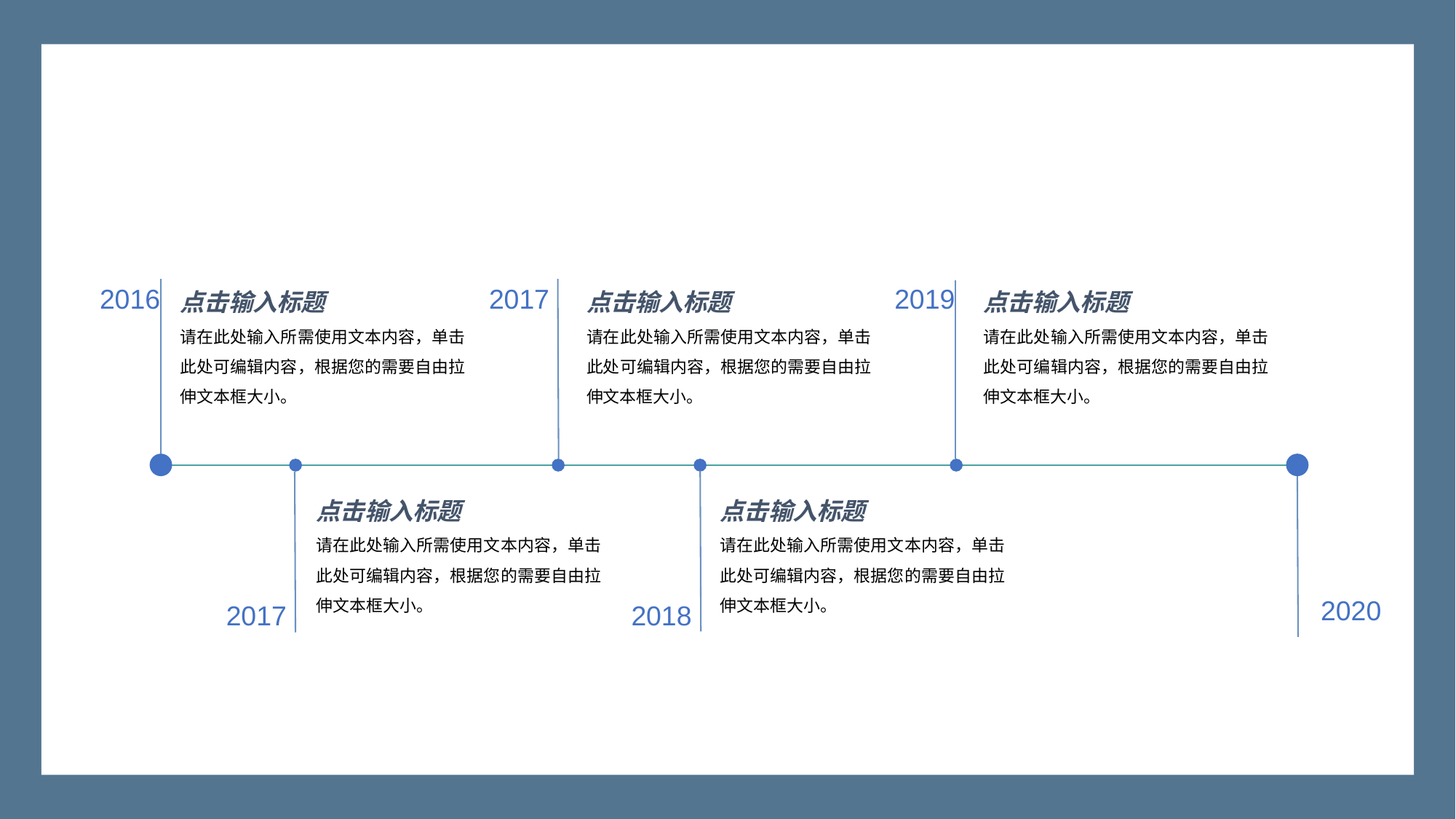

点击输入标题
请在此处输入所需使用文本内容，单击此处可编辑内容，根据您的需要自由拉伸文本框大小。
点击输入标题
请在此处输入所需使用文本内容，单击此处可编辑内容，根据您的需要自由拉伸文本框大小。
点击输入标题
请在此处输入所需使用文本内容，单击此处可编辑内容，根据您的需要自由拉伸文本框大小。
2016
2017
2019

点击输入标题
请在此处输入所需使用文本内容，单击此处可编辑内容，根据您的需要自由拉伸文本框大小。
点击输入标题
请在此处输入所需使用文本内容，单击此处可编辑内容，根据您的需要自由拉伸文本框大小。
2020
2017
2018